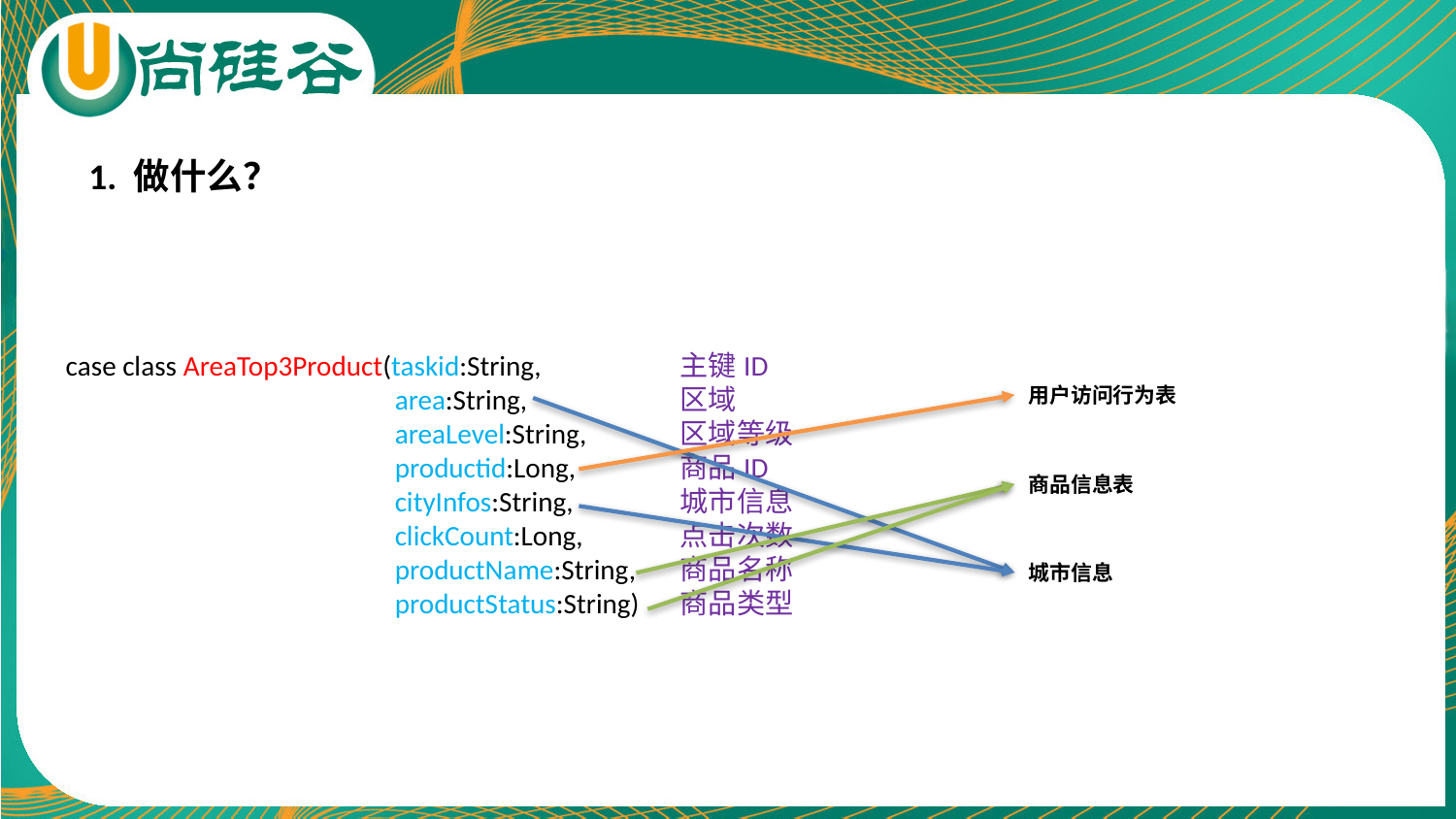

1. 做什么？
case class AreaTop3Product(taskid:String,	    主键ID
                           	      area:String,	    区域
                           	      areaLevel:String,	    区域等级
                           	      productid:Long,	    商品ID
                           	      cityInfos:String,	    城市信息
                           	      clickCount:Long,	    点击次数
                           	      productName:String,	    商品名称
                           	      productStatus:String)	    商品类型
用户访问行为表
商品信息表
城市信息